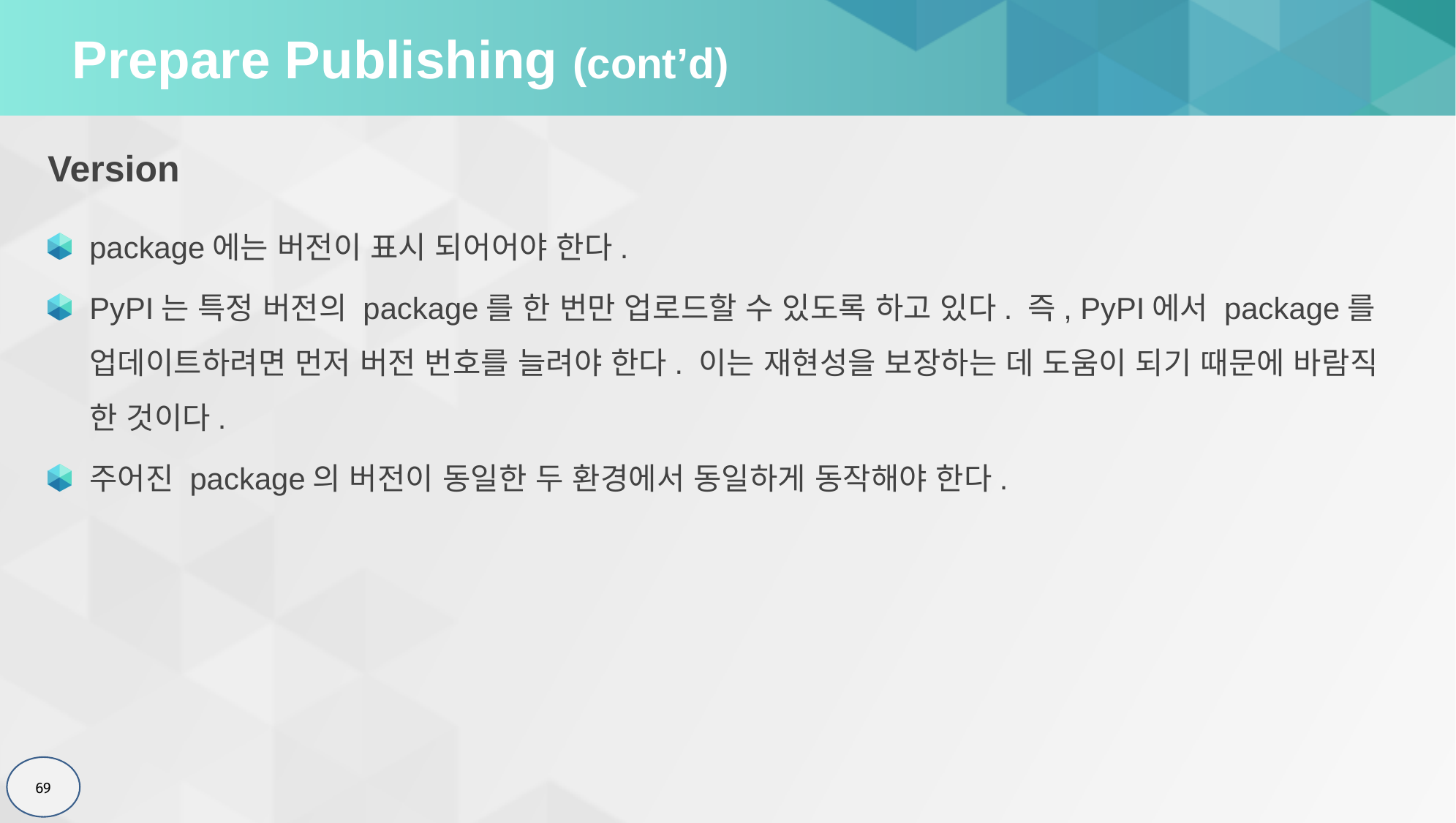

# Prepare Publishing (cont’d)
Version
package에는 버전이 표시 되어어야 한다.
PyPI는 특정 버전의 package를 한 번만 업로드할 수 있도록 하고 있다. 즉, PyPI에서 package를 업데이트하려면 먼저 버전 번호를 늘려야 한다. 이는 재현성을 보장하는 데 도움이 되기 때문에 바람직 한 것이다.
주어진 package의 버전이 동일한 두 환경에서 동일하게 동작해야 한다.